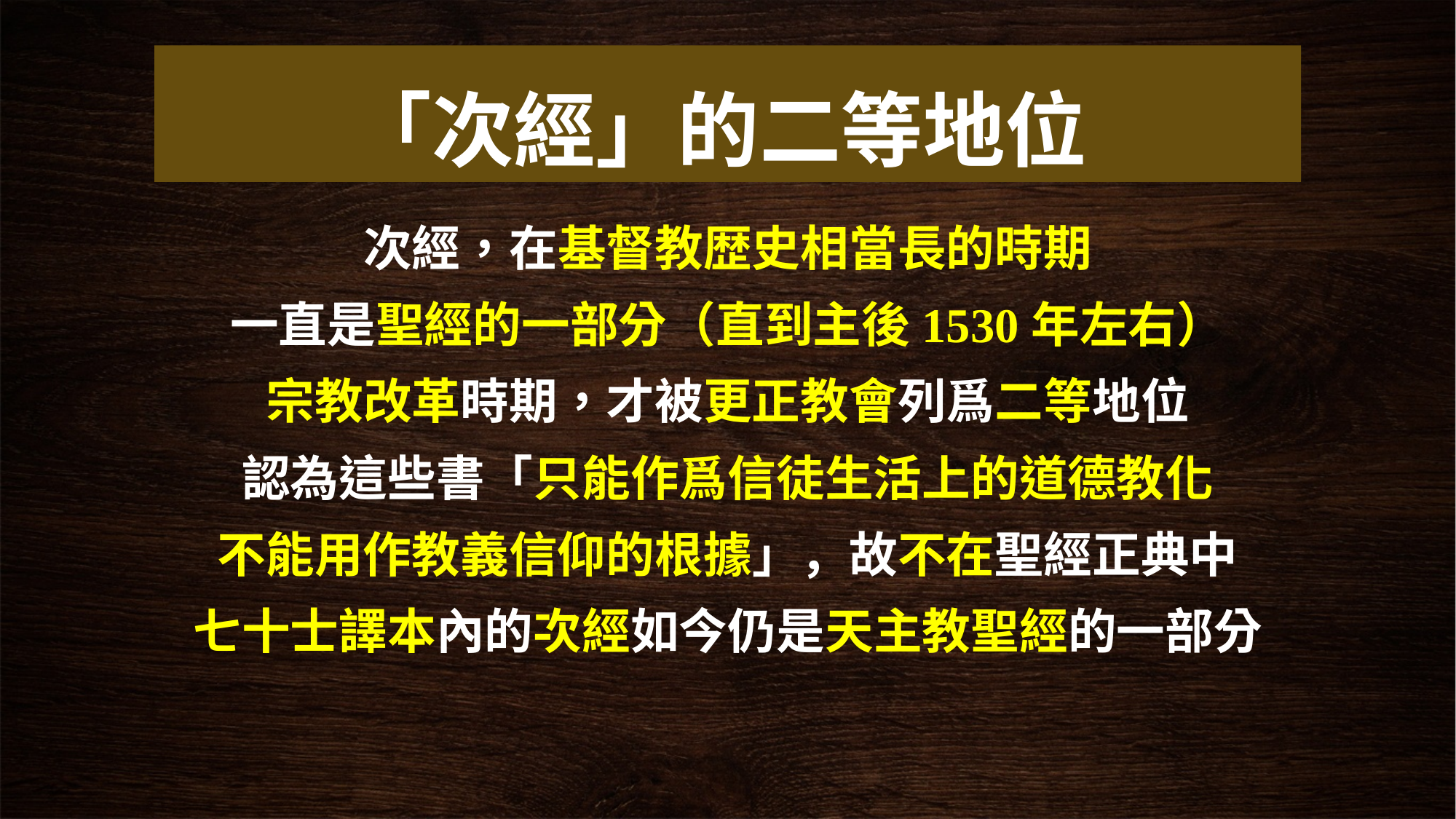

# 「次經」的二等地位
次經，在基督教歴史相當長的時期
一直是聖經的一部分（直到主後1530年左右）
宗教改革時期，才被更正教會列爲二等地位
認為這些書「只能作爲信徒生活上的道德教化
不能用作教義信仰的根據」，故不在聖經正典中
七十士譯本內的次經如今仍是天主教聖經的一部分